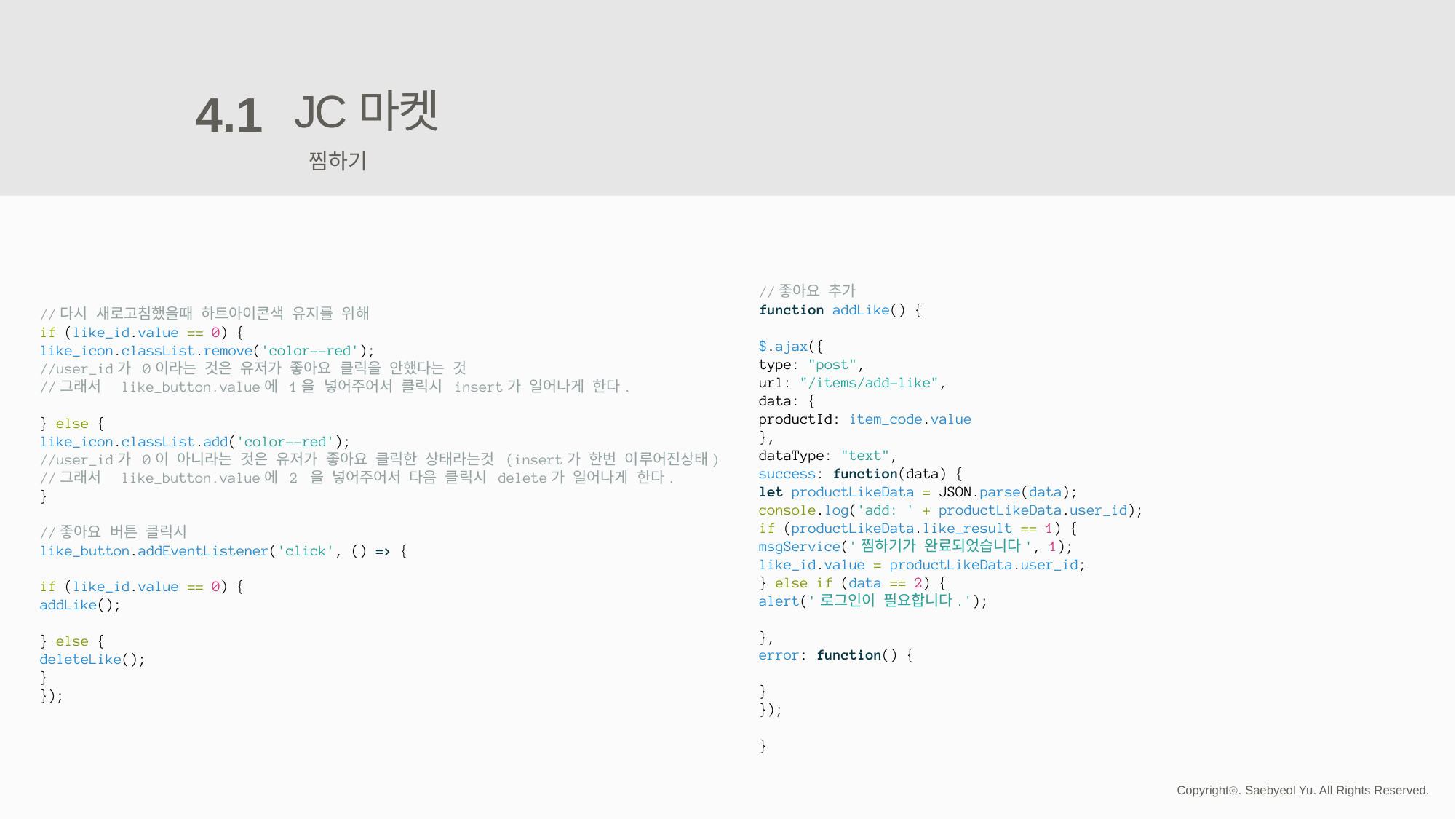

JC마켓
4.1
찜하기

//좋아요 추가
function addLike() {

$.ajax({
type: "post",
url: "/items/add-like",
data: {
productId: item_code.value
},
dataType: "text",
success: function(data) {
let productLikeData = JSON.parse(data);
console.log('add: ' + productLikeData.user_id);
if (productLikeData.like_result == 1) {
msgService('찜하기가 완료되었습니다', 1);
like_id.value = productLikeData.user_id;
} else if (data == 2) {
alert('로그인이 필요합니다.');

},
error: function() {

}
});

}

//다시 새로고침했을때 하트아이콘색 유지를 위해
if (like_id.value == 0) {
like_icon.classList.remove('color--red');
//user_id가 0이라는 것은 유저가 좋아요 클릭을 안했다는 것
//그래서  like_button.value에 1을 넣어주어서 클릭시 insert가 일어나게 한다.

} else {
like_icon.classList.add('color--red');
//user_id가 0이 아니라는 것은 유저가 좋아요 클릭한 상태라는것 (insert가 한번 이루어진상태)
//그래서  like_button.value에 2 을 넣어주어서 다음 클릭시 delete가 일어나게 한다.
}

//좋아요 버튼 클릭시
like_button.addEventListener('click', () => {

if (like_id.value == 0) {
addLike();

} else {
deleteLike();
}
});